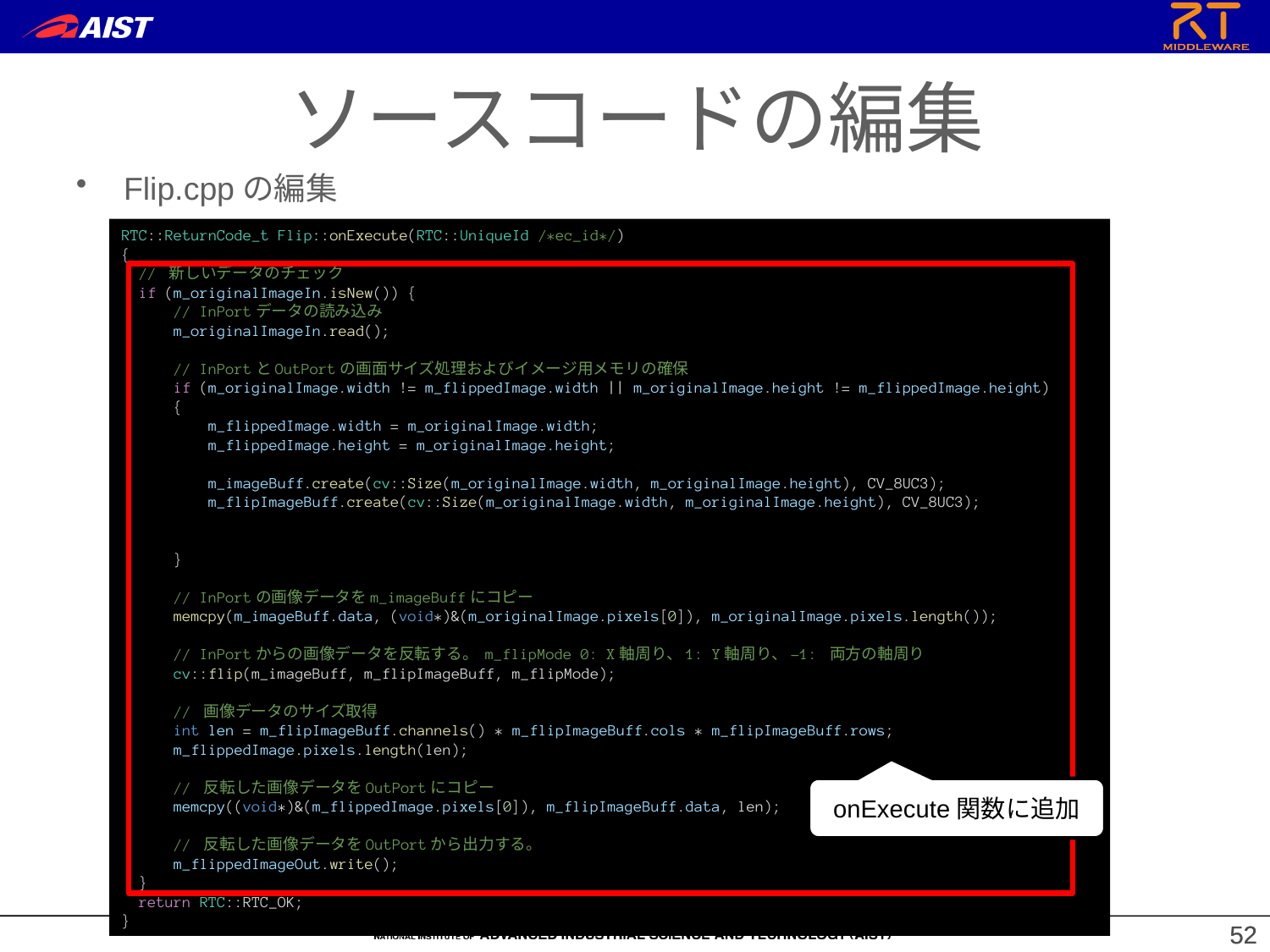

ソースコードの編集
Flip.cppの編集

RTC::ReturnCode_t Flip::onExecute(RTC::UniqueId /*ec_id*/)
{
  // 新しいデータのチェック
  if (m_originalImageIn.isNew()) {
      // InPortデータの読み込み
      m_originalImageIn.read();
      // InPortとOutPortの画面サイズ処理およびイメージ用メモリの確保
      if (m_originalImage.width != m_flippedImage.width || m_originalImage.height != m_flippedImage.height)
      {
          m_flippedImage.width = m_originalImage.width;
          m_flippedImage.height = m_originalImage.height;
          m_imageBuff.create(cv::Size(m_originalImage.width, m_originalImage.height), CV_8UC3);
          m_flipImageBuff.create(cv::Size(m_originalImage.width, m_originalImage.height), CV_8UC3);
      }
      // InPortの画像データをm_imageBuffにコピー
      memcpy(m_imageBuff.data, (void*)&(m_originalImage.pixels[0]), m_originalImage.pixels.length());
      // InPortからの画像データを反転する。 m_flipMode 0: X軸周り、1: Y軸周り、-1: 両方の軸周り
      cv::flip(m_imageBuff, m_flipImageBuff, m_flipMode);
      // 画像データのサイズ取得
      int len = m_flipImageBuff.channels() * m_flipImageBuff.cols * m_flipImageBuff.rows;
      m_flippedImage.pixels.length(len);
      // 反転した画像データをOutPortにコピー
      memcpy((void*)&(m_flippedImage.pixels[0]), m_flipImageBuff.data, len);
      // 反転した画像データをOutPortから出力する。
      m_flippedImageOut.write();
  }
  return RTC::RTC_OK;
}

onExecute関数に追加
52
52